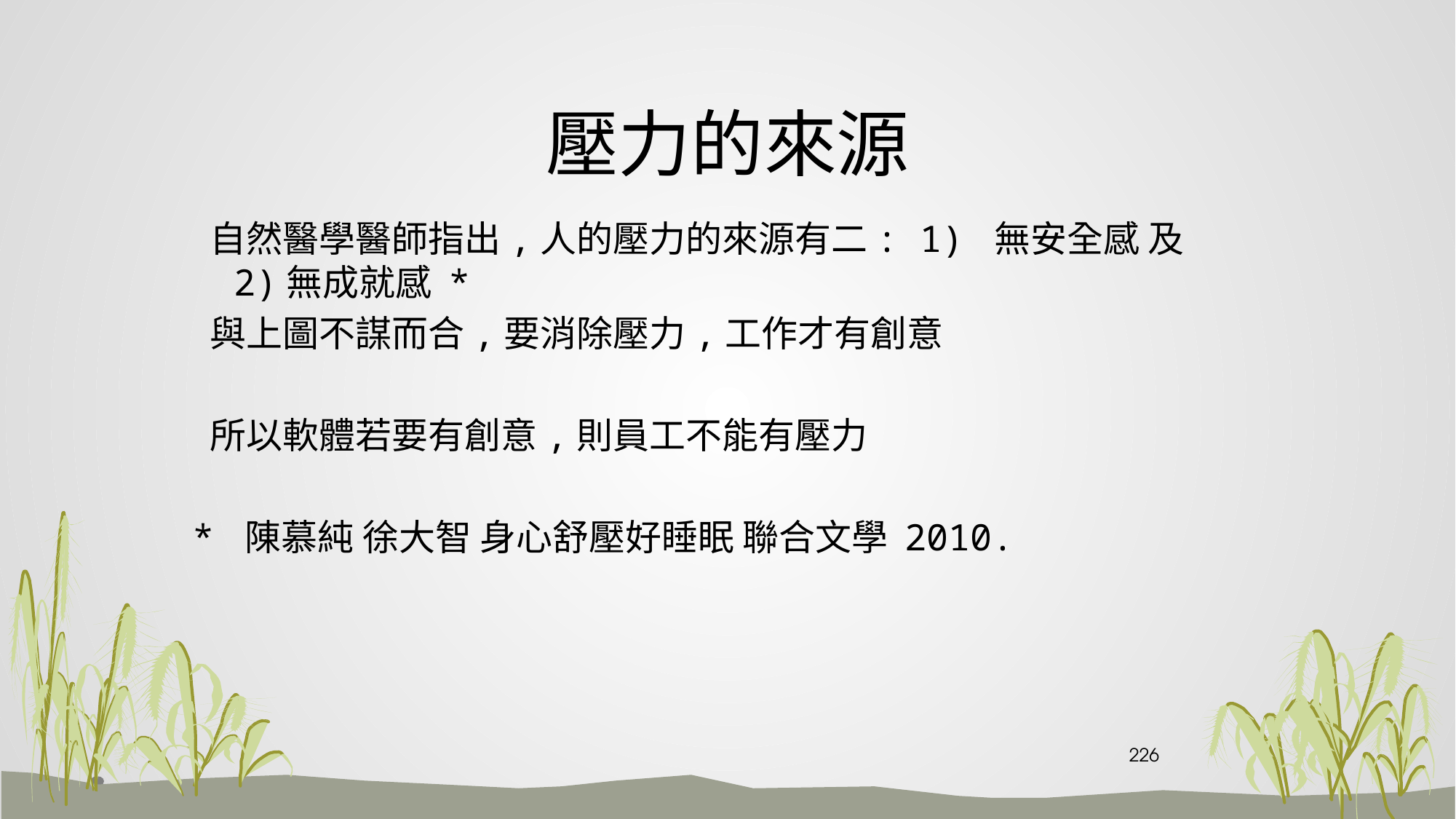

# 壓力的來源
 自然醫學醫師指出,人的壓力的來源有二: 1) 無安全感 及 2)無成就感 *
 與上圖不謀而合,要消除壓力,工作才有創意

 所以軟體若要有創意,則員工不能有壓力

* 陳慕純 徐大智 身心舒壓好睡眠 聯合文學 2010.
226